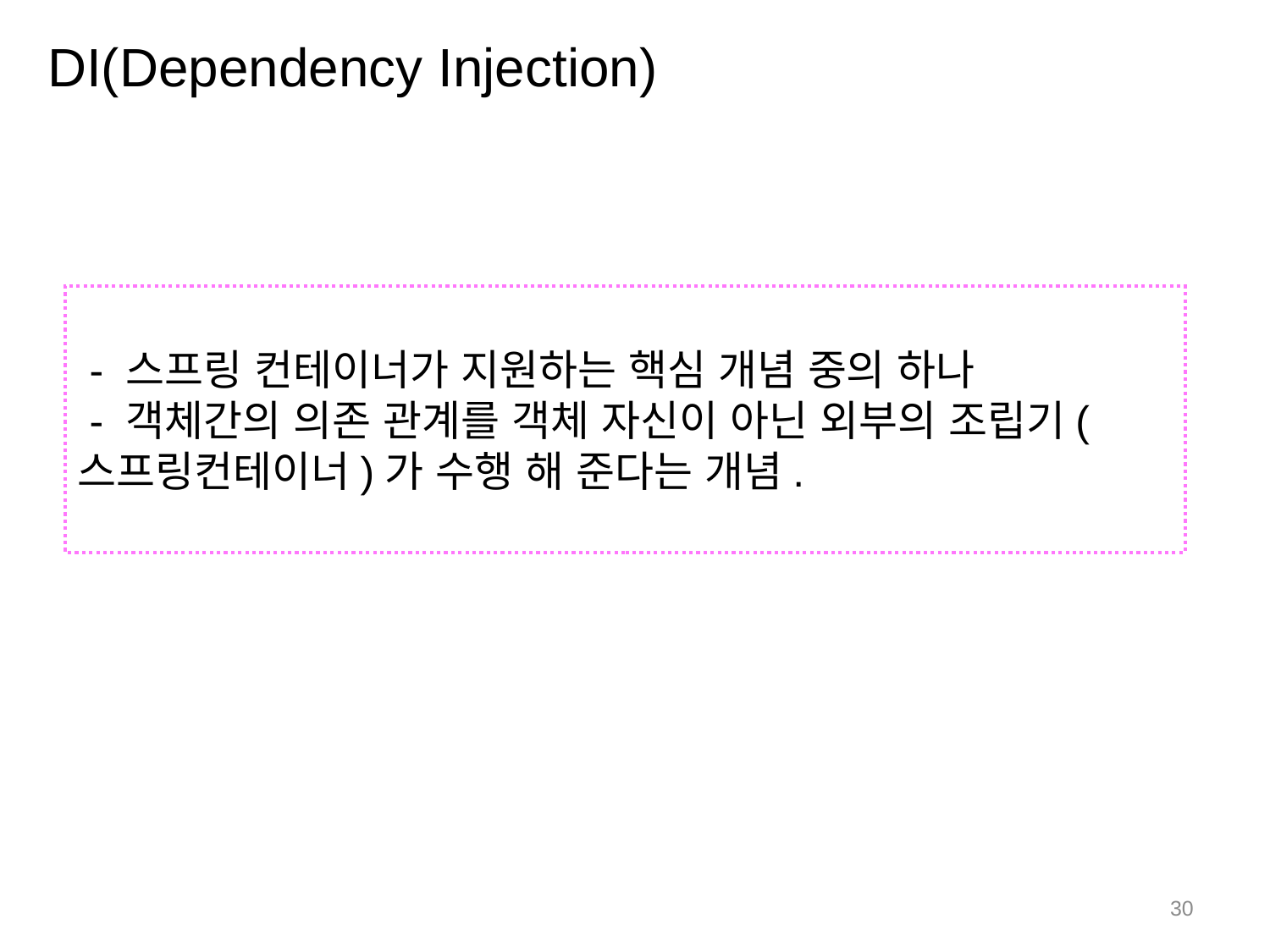

# DI(Dependency Injection)

 - 스프링 컨테이너가 지원하는 핵심 개념 중의 하나
 - 객체간의 의존 관계를 객체 자신이 아닌 외부의 조립기(스프링컨테이너)가 수행 해 준다는 개념.

30